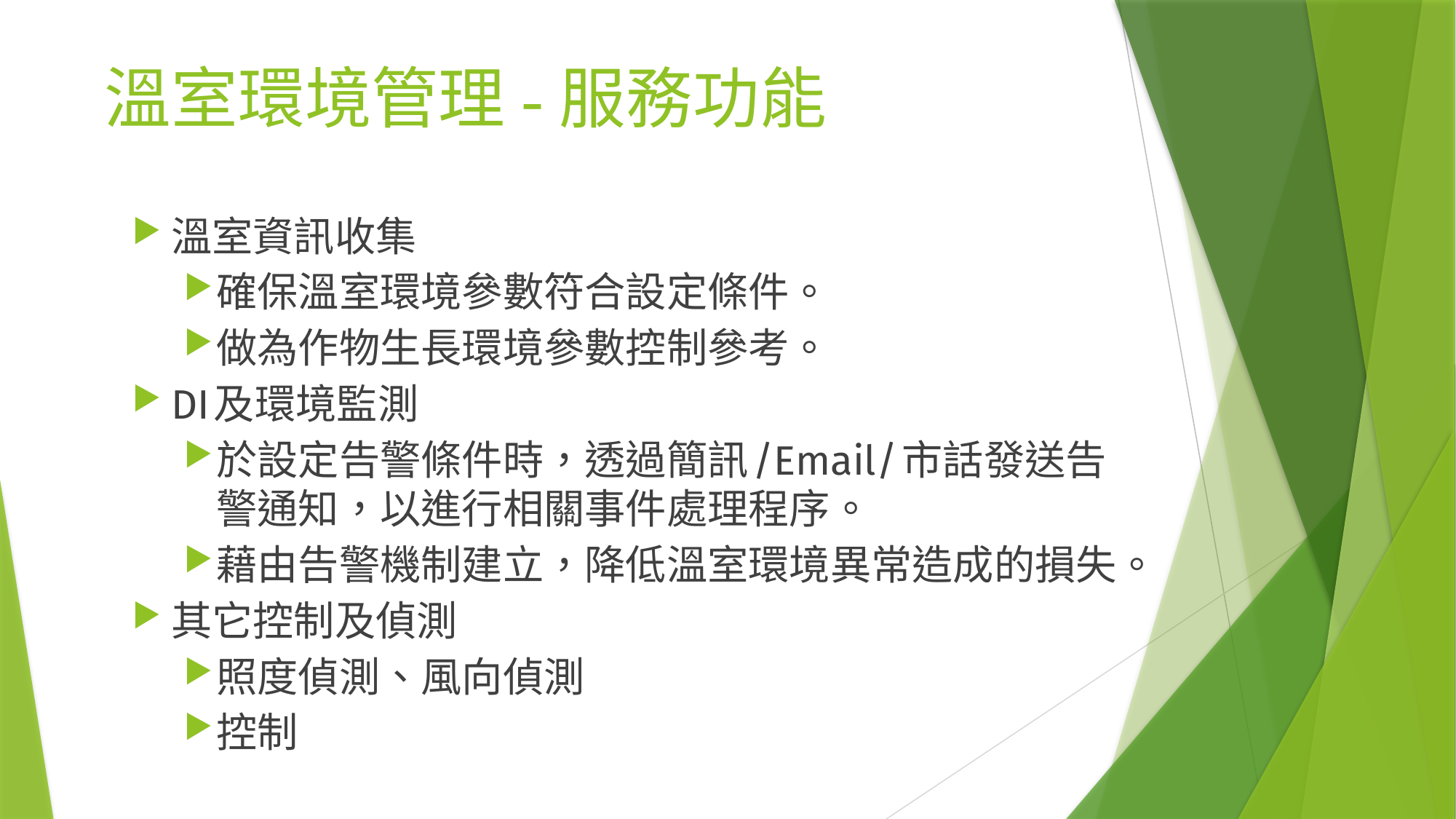

# 溫室環境管理-服務功能
溫室資訊收集
確保溫室環境參數符合設定條件。
做為作物生長環境參數控制參考。
DI及環境監測
於設定告警條件時，透過簡訊/Email/市話發送告警通知，以進行相關事件處理程序。
藉由告警機制建立，降低溫室環境異常造成的損失。
其它控制及偵測
照度偵測、風向偵測
控制